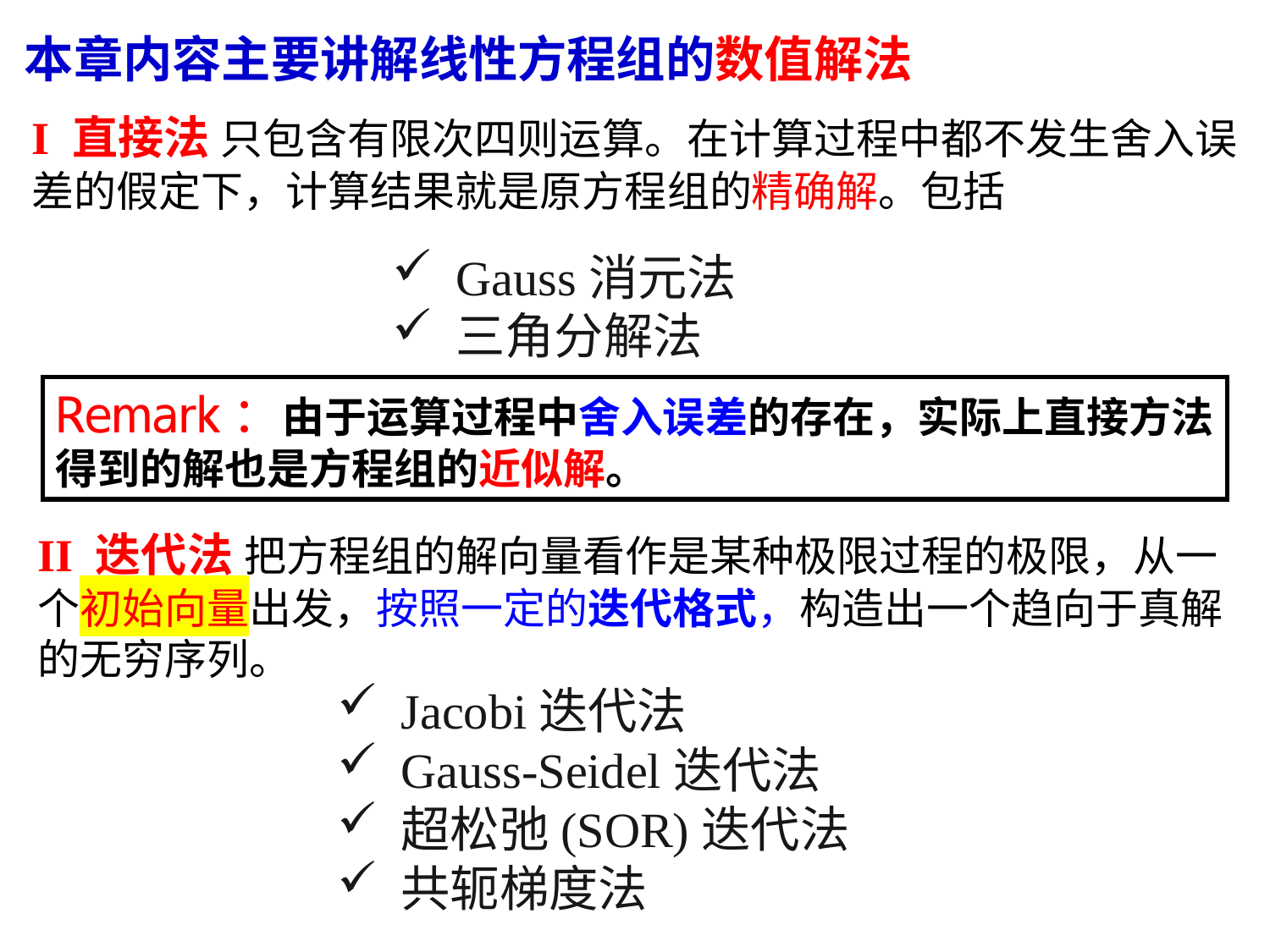

本章内容主要讲解线性方程组的数值解法
I 直接法 只包含有限次四则运算。在计算过程中都不发生舍入误差的假定下，计算结果就是原方程组的精确解。包括
Gauss消元法
三角分解法
Remark：由于运算过程中舍入误差的存在，实际上直接方法得到的解也是方程组的近似解。
II 迭代法 把方程组的解向量看作是某种极限过程的极限，从一个初始向量出发，按照一定的迭代格式，构造出一个趋向于真解的无穷序列。
Jacobi迭代法
Gauss-Seidel迭代法
超松弛(SOR)迭代法
共轭梯度法